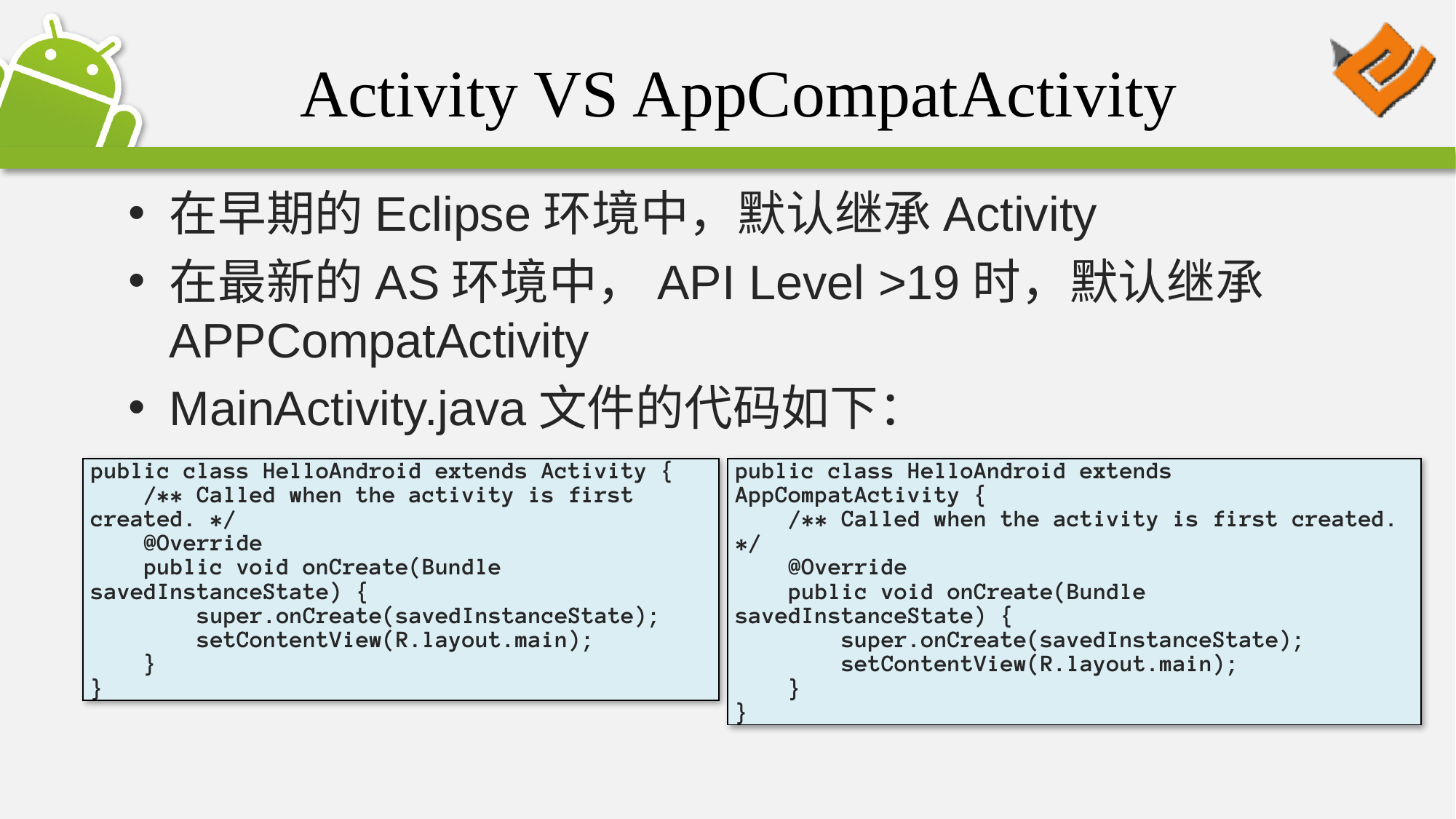

# Activity VS AppCompatActivity
在早期的Eclipse环境中，默认继承Activity
在最新的AS环境中，API Level >19时，默认继承APPCompatActivity
MainActivity.java文件的代码如下：
| public class HelloAndroid extends Activity { /\*\* Called when the activity is first created. \*/ @Override public void onCreate(Bundle savedInstanceState) { super.onCreate(savedInstanceState); setContentView(R.layout.main); } } |
| --- |
| public class HelloAndroid extends AppCompatActivity { /\*\* Called when the activity is first created. \*/ @Override public void onCreate(Bundle savedInstanceState) { super.onCreate(savedInstanceState); setContentView(R.layout.main); } } |
| --- |